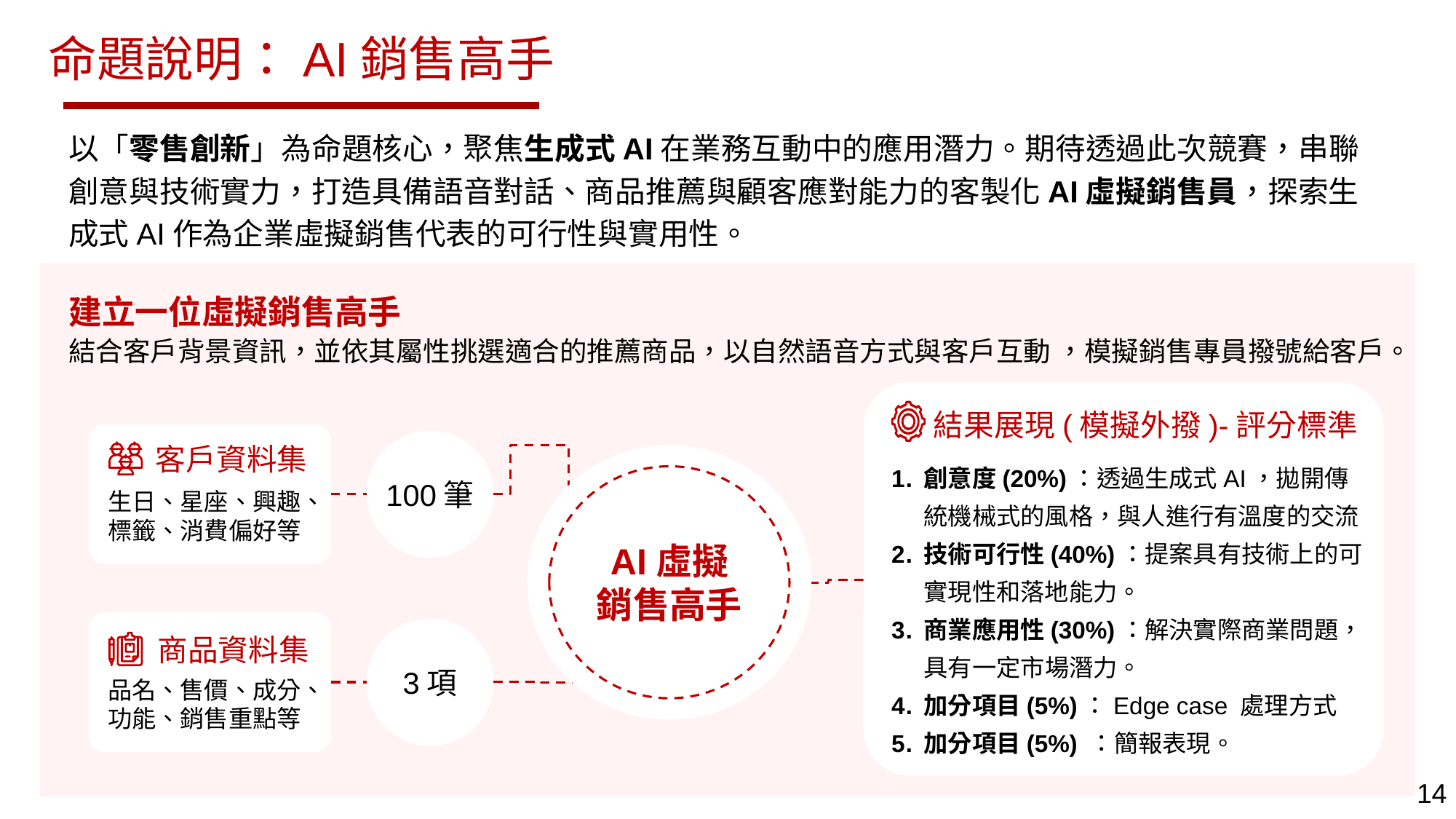

命題說明：AI銷售高手
以「零售創新」為命題核心，聚焦生成式AI在業務互動中的應用潛力。期待透過此次競賽，串聯創意與技術實力，打造具備語音對話、商品推薦與顧客應對能力的客製化AI虛擬銷售員，探索生成式AI作為企業虛擬銷售代表的可行性與實用性。

建立一位虛擬銷售高手
結合客戶背景資訊，並依其屬性挑選適合的推薦商品，以自然語音方式與客戶互動 ，模擬銷售專員撥號給客戶。

結果展現(模擬外撥)-評分標準

創意度(20%)：透過生成式AI，拋開傳統機械式的風格，與人進行有溫度的交流
技術可行性(40%)：提案具有技術上的可實現性和落地能力。
商業應用性(30%)：解決實際商業問題，具有一定市場潛力。
加分項目(5%)：Edge case 處理方式
加分項目(5%) ：簡報表現。

100筆
客戶資料集
生日、星座、興趣、
標籤、消費偏好等

AI虛擬
銷售高手

3項
商品資料集
品名、售價、成分、
功能、銷售重點等

14